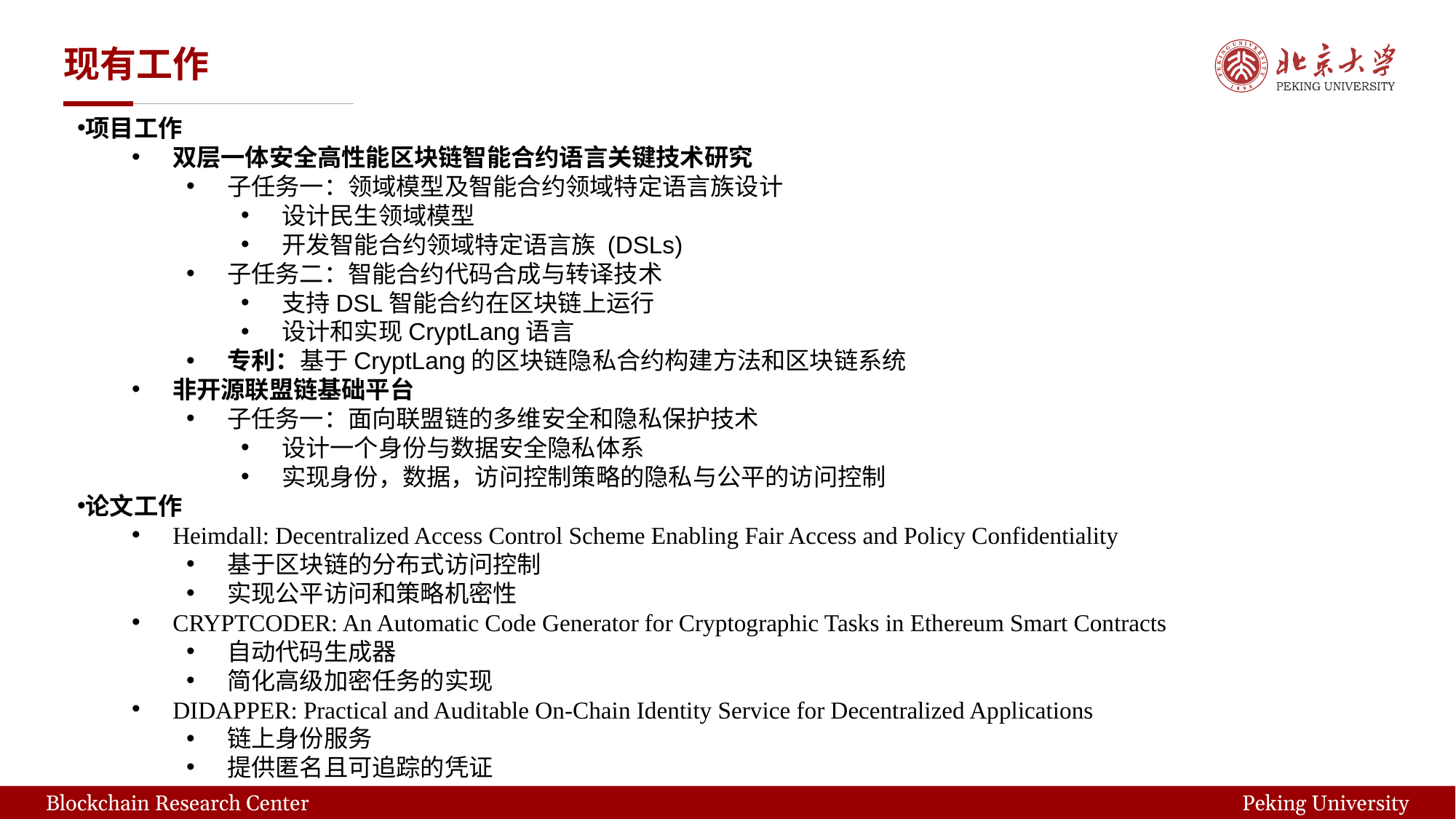

# 现有工作
项目工作
双层一体安全高性能区块链智能合约语言关键技术研究
子任务一：领域模型及智能合约领域特定语言族设计
设计民生领域模型
开发智能合约领域特定语言族 (DSLs)
子任务二：智能合约代码合成与转译技术
支持DSL智能合约在区块链上运行
设计和实现CryptLang语言
专利：基于CryptLang的区块链隐私合约构建方法和区块链系统
非开源联盟链基础平台
子任务一：面向联盟链的多维安全和隐私保护技术
设计一个身份与数据安全隐私体系
实现身份，数据，访问控制策略的隐私与公平的访问控制
论文工作
Heimdall: Decentralized Access Control Scheme Enabling Fair Access and Policy Confidentiality
基于区块链的分布式访问控制
实现公平访问和策略机密性
CRYPTCODER: An Automatic Code Generator for Cryptographic Tasks in Ethereum Smart Contracts
自动代码生成器
简化高级加密任务的实现
DIDAPPER: Practical and Auditable On-Chain Identity Service for Decentralized Applications
链上身份服务
提供匿名且可追踪的凭证